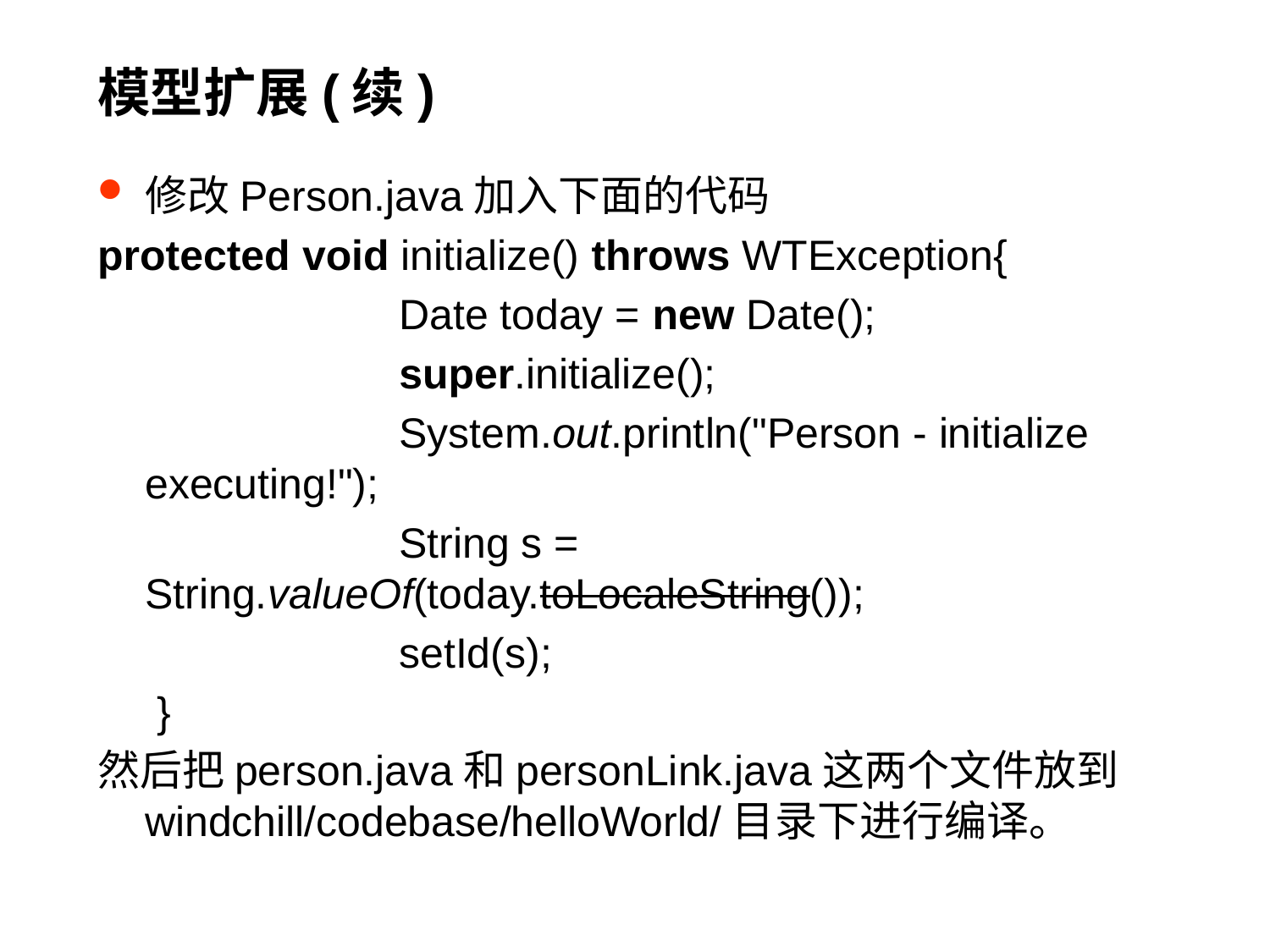

# 模型扩展(续)
修改Person.java加入下面的代码
protected void initialize() throws WTException{
			Date today = new Date();
			super.initialize();
			System.out.println("Person - initialize executing!");
			String s = String.valueOf(today.toLocaleString());
			setId(s);
	 }
然后把person.java和personLink.java这两个文件放到windchill/codebase/helloWorld/目录下进行编译。